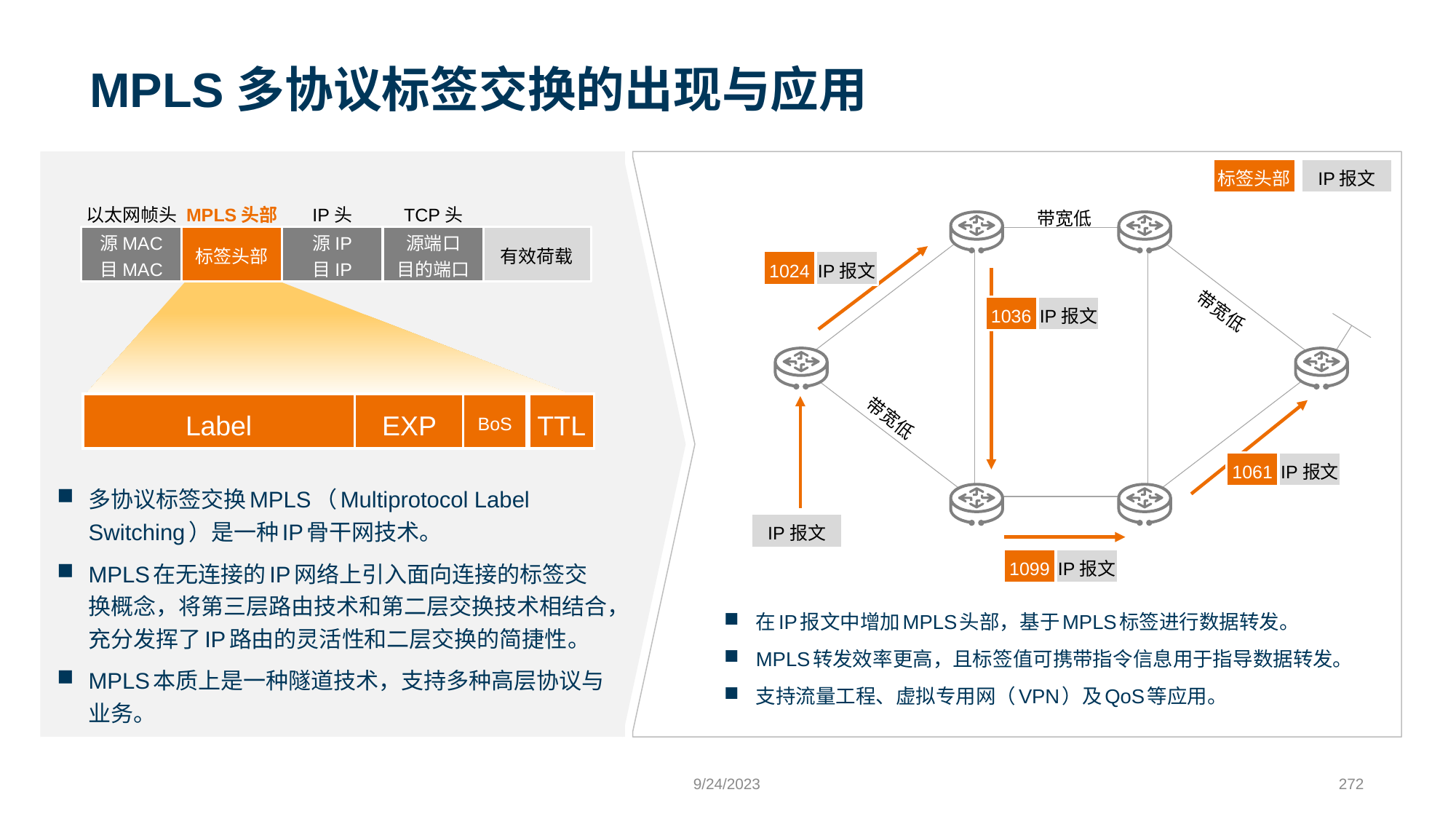

# MPLS多协议标签交换的出现与应用

标签头部
IP报文
以太网帧头
MPLS头部
IP头
TCP头
带宽低

源MAC
目MAC
标签头部
源IP
目IP
源端口
目的端口
有效荷载
1024
IP报文

带宽低
1036
IP报文

Label
EXP
BoS
TTL
带宽低
1061
IP报文
多协议标签交换MPLS（Multiprotocol Label Switching）是一种IP骨干网技术。
MPLS在无连接的IP网络上引入面向连接的标签交换概念，将第三层路由技术和第二层交换技术相结合，充分发挥了IP路由的灵活性和二层交换的简捷性。
MPLS本质上是一种隧道技术，支持多种高层协议与业务。

IP报文
1099
IP报文
在IP报文中增加MPLS头部，基于MPLS标签进行数据转发。
MPLS转发效率更高，且标签值可携带指令信息用于指导数据转发。
支持流量工程、虚拟专用网（VPN）及QoS等应用。

9/24/2023
272